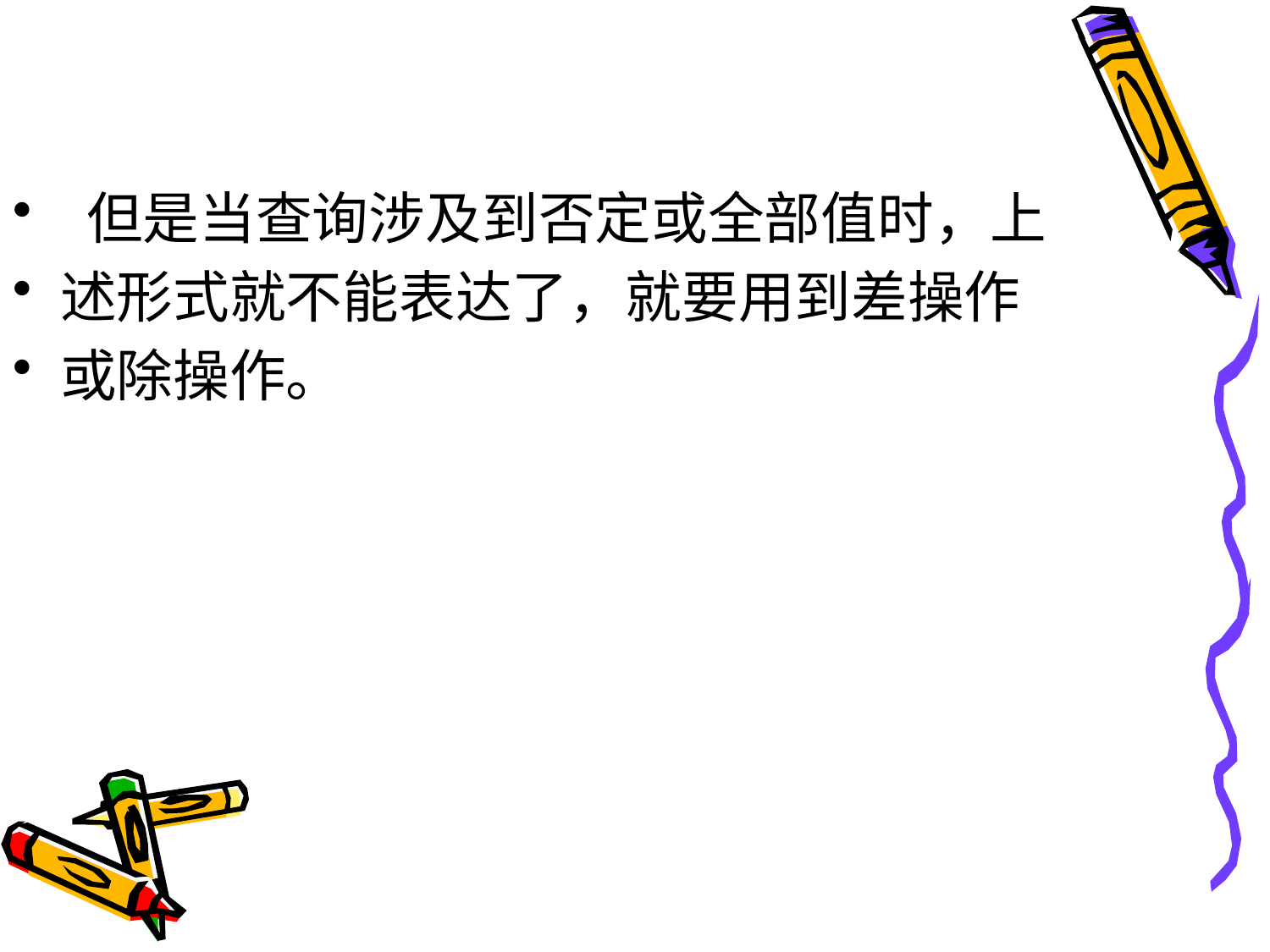

#
 但是当查询涉及到否定或全部值时，上
述形式就不能表达了，就要用到差操作
或除操作。